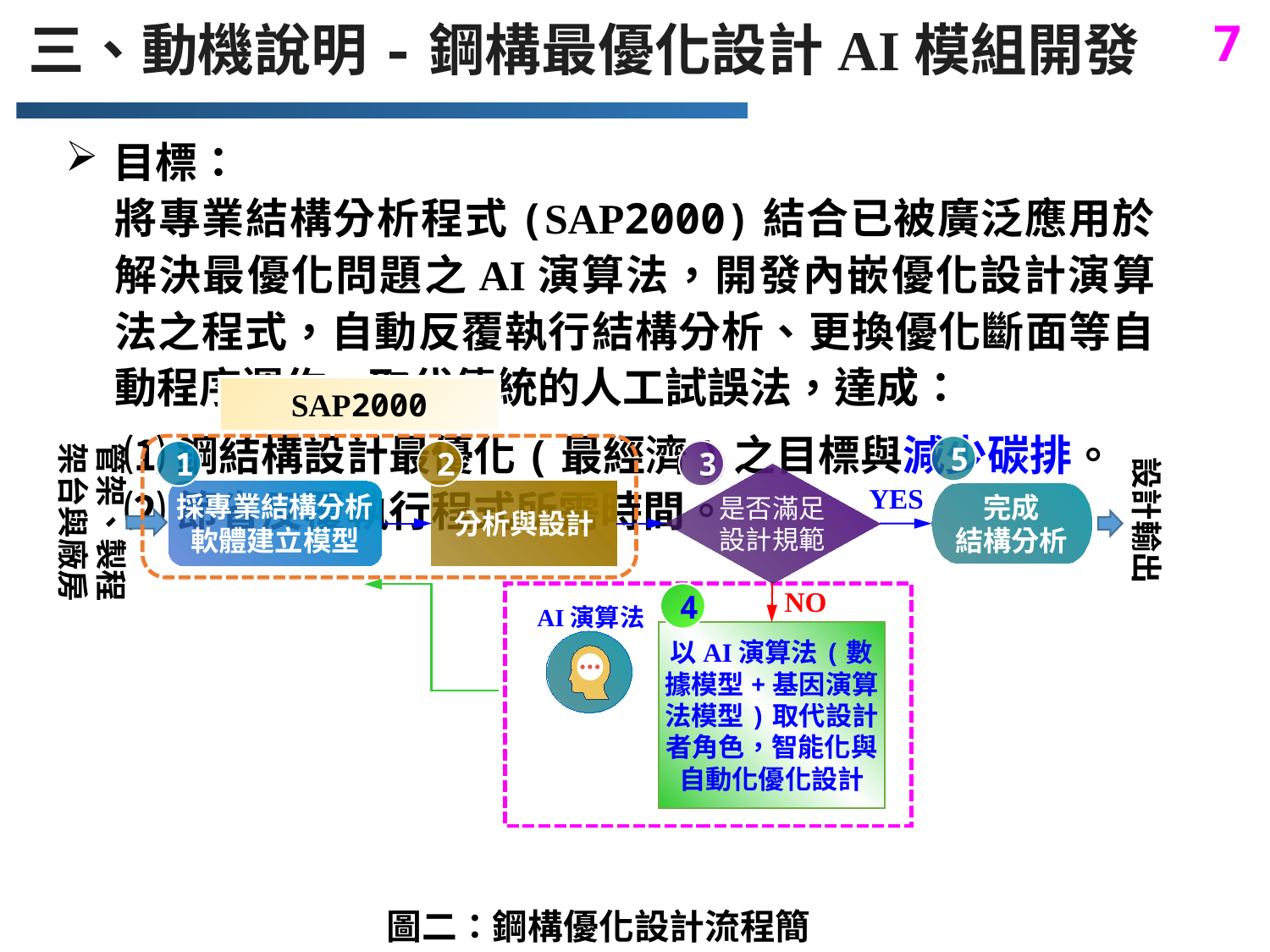

三、動機說明-鋼構最優化設計AI模組開發

目標：
將專業結構分析程式(SAP2000)結合已被廣泛應用於解決最優化問題之AI演算法，開發內嵌優化設計演算法之程式，自動反覆執行結構分析、更換優化斷面等自動程序運作，取代傳統的人工試誤法，達成：
 ⑴鋼結構設計最優化(最經濟)之目標與減少碳排。
 ⑵節省反覆執行程式所需時間。
SAP2000

5
1
2
3
設計輸出
是否滿足設計規範
YES
採專業結構分析軟體建立模型
分析與設計
完成
結構分析

NO
4
以AI演算法(數據模型+基因演算法模型)取代設計者角色，智能化與自動化優化設計
管架、製程架台與廠房

AI演算法

圖二：鋼構優化設計流程簡圖